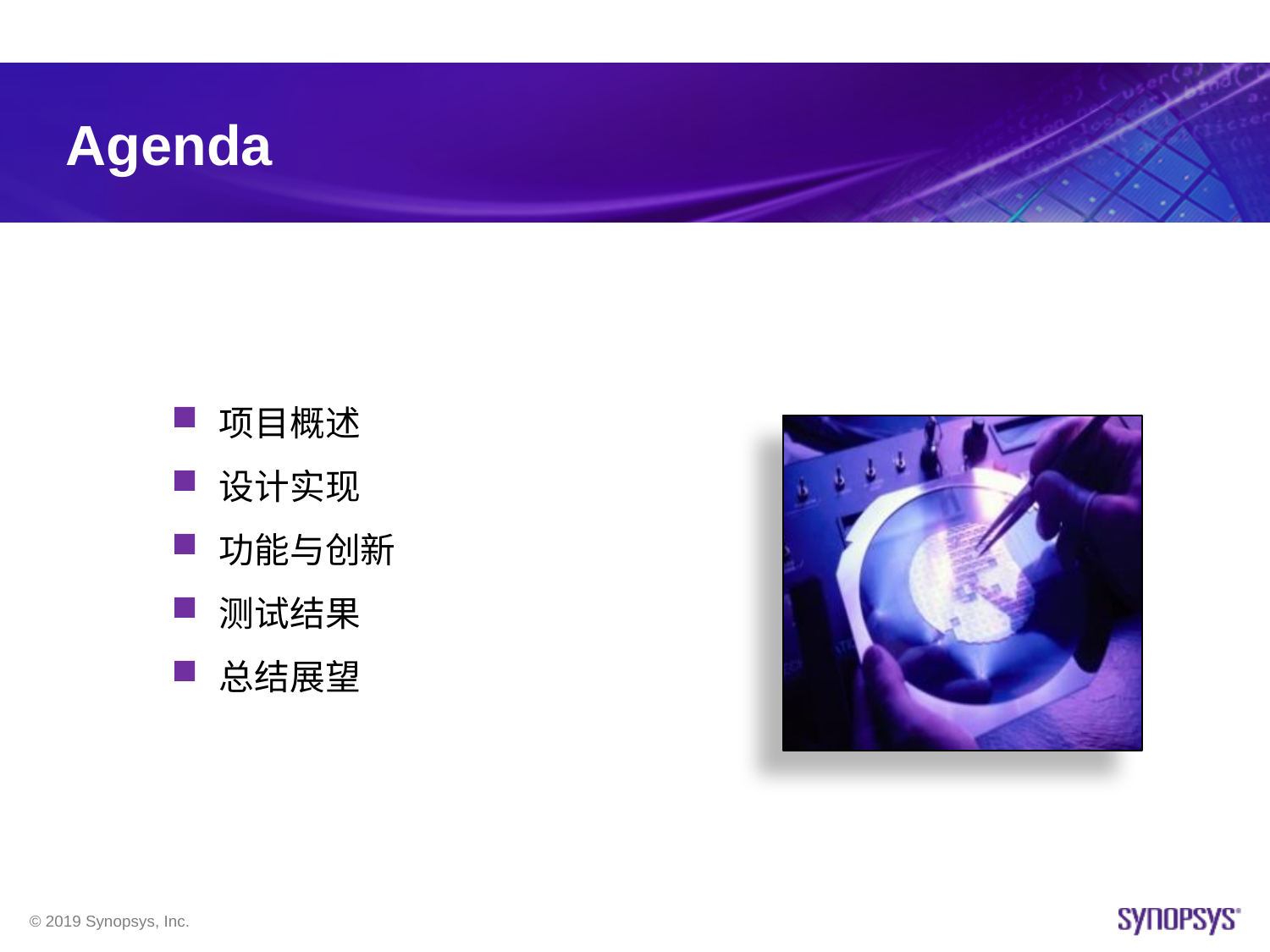

# Agenda
项目概述
设计实现
功能与创新
测试结果
总结展望